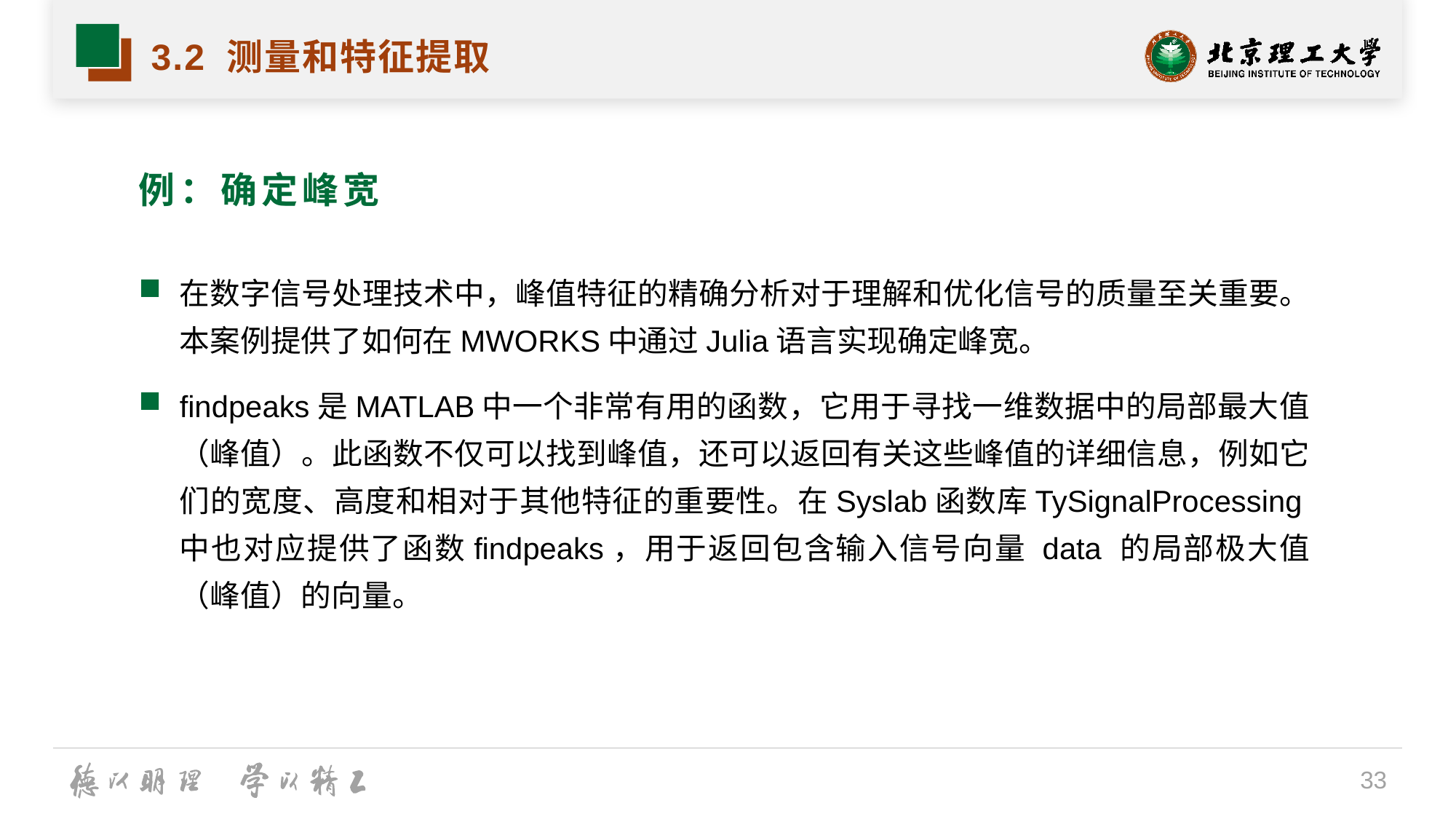

# 3.2 测量和特征提取
例：确定峰宽
在数字信号处理技术中，峰值特征的精确分析对于理解和优化信号的质量至关重要。本案例提供了如何在MWORKS中通过Julia语言实现确定峰宽。
findpeaks是MATLAB中一个非常有用的函数，它用于寻找一维数据中的局部最大值（峰值）。此函数不仅可以找到峰值，还可以返回有关这些峰值的详细信息，例如它们的宽度、高度和相对于其他特征的重要性。在Syslab函数库TySignalProcessing中也对应提供了函数findpeaks，用于返回包含输入信号向量 data 的局部极大值（峰值）的向量。